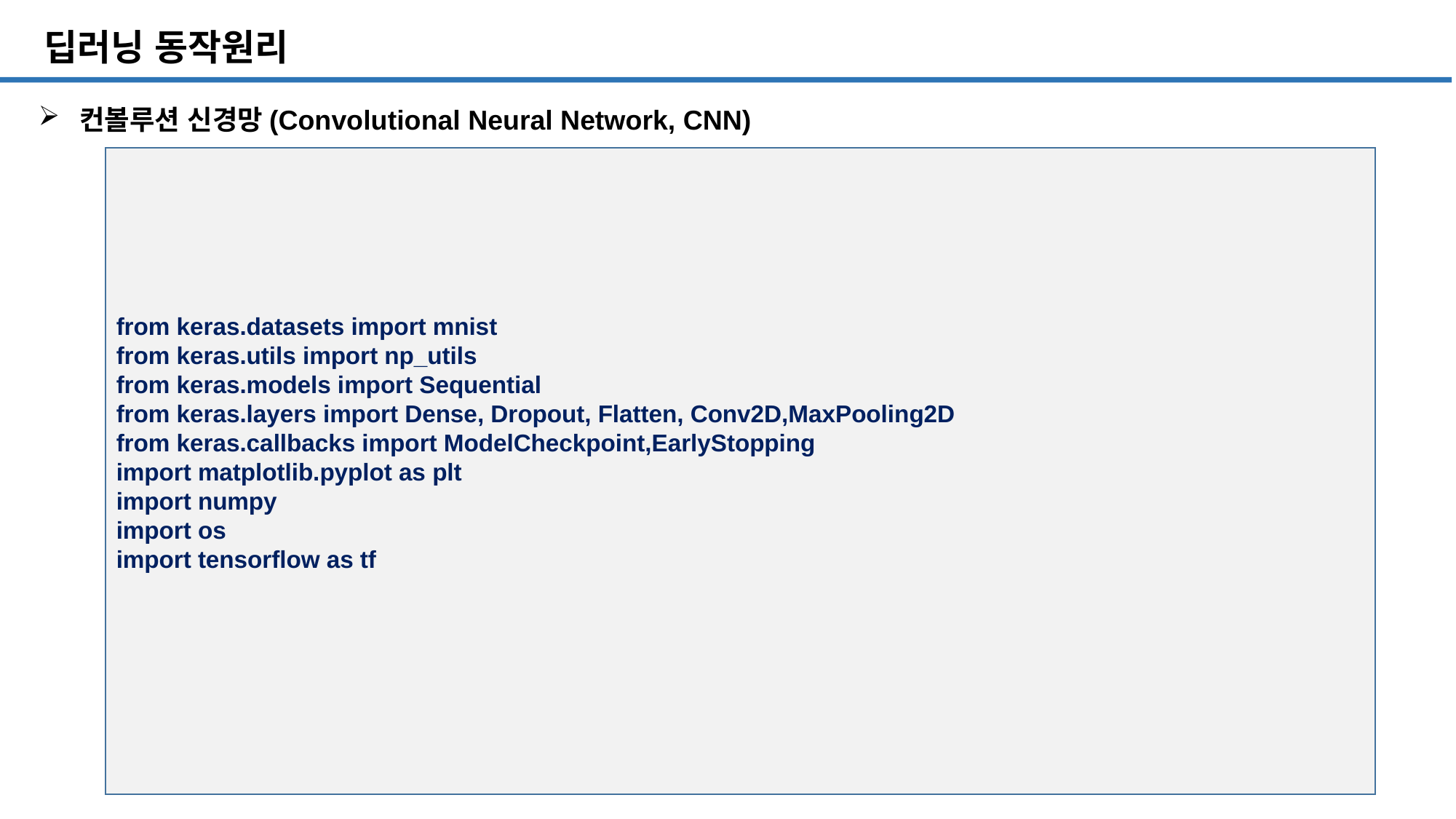

SQL 튜닝 개요
# 딥러닝 동작원리

컨볼루션 신경망(Convolutional Neural Network, CNN)

from keras.datasets import mnist
from keras.utils import np_utils
from keras.models import Sequential
from keras.layers import Dense, Dropout, Flatten, Conv2D,MaxPooling2D
from keras.callbacks import ModelCheckpoint,EarlyStopping
import matplotlib.pyplot as plt
import numpy
import os
import tensorflow as tf

120